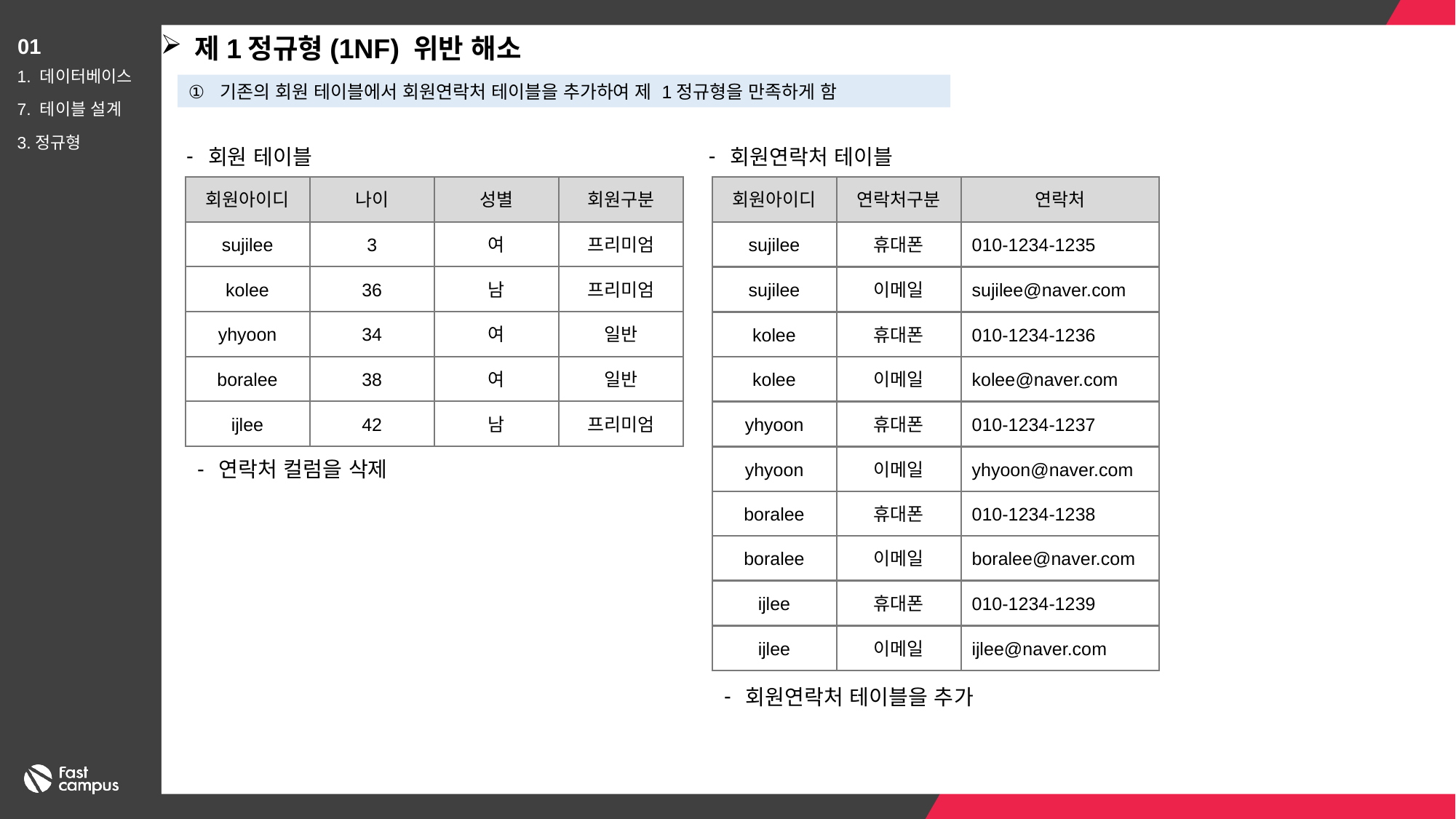

제1정규형(1NF) 위반 해소
01
1. 데이터베이스
7. 테이블 설계
3.정규형
기존의 회원 테이블에서 회원연락처 테이블을 추가하여 제 1정규형을 만족하게 함
회원 테이블
회원연락처 테이블
회원아이디
연락처구분
연락처
회원아이디
나이
성별
회원구분
프리미엄
010-1234-1235
여
sujilee
휴대폰
sujilee
3
남
프리미엄
kolee
36
sujilee@naver.com
sujilee
이메일
일반
여
yhyoon
34
010-1234-1236
kolee
휴대폰
kolee@naver.com
일반
kolee
이메일
여
boralee
38
프리미엄
남
ijlee
42
010-1234-1237
yhyoon
휴대폰
yhyoon@naver.com
yhyoon
이메일
연락처 컬럼을 삭제
010-1234-1238
boralee
휴대폰
boralee@naver.com
boralee
이메일
010-1234-1239
ijlee
휴대폰
ijlee@naver.com
ijlee
이메일
회원연락처 테이블을 추가